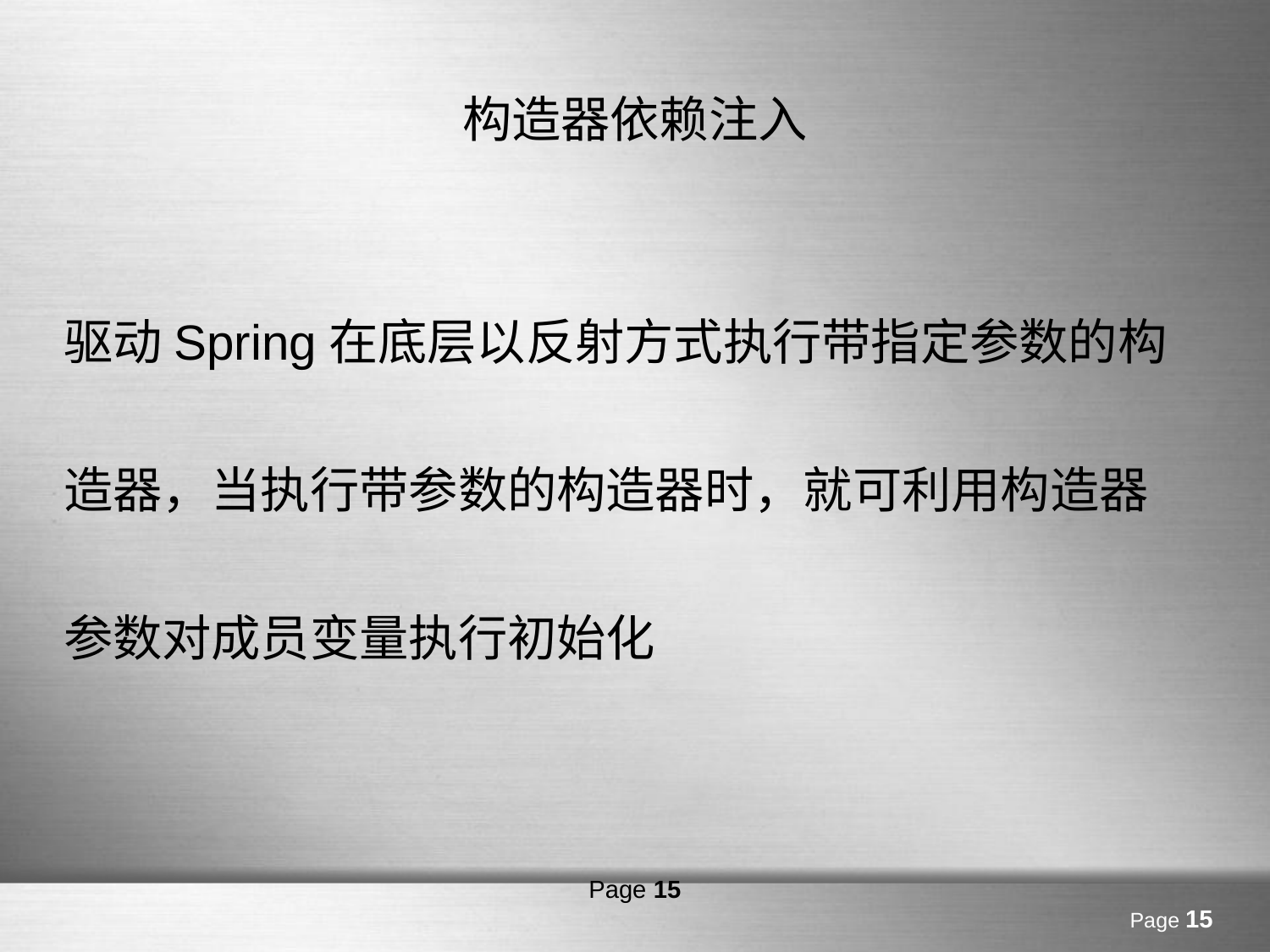

# 构造器依赖注入
驱动Spring在底层以反射方式执行带指定参数的构造器，当执行带参数的构造器时，就可利用构造器参数对成员变量执行初始化

Page 15